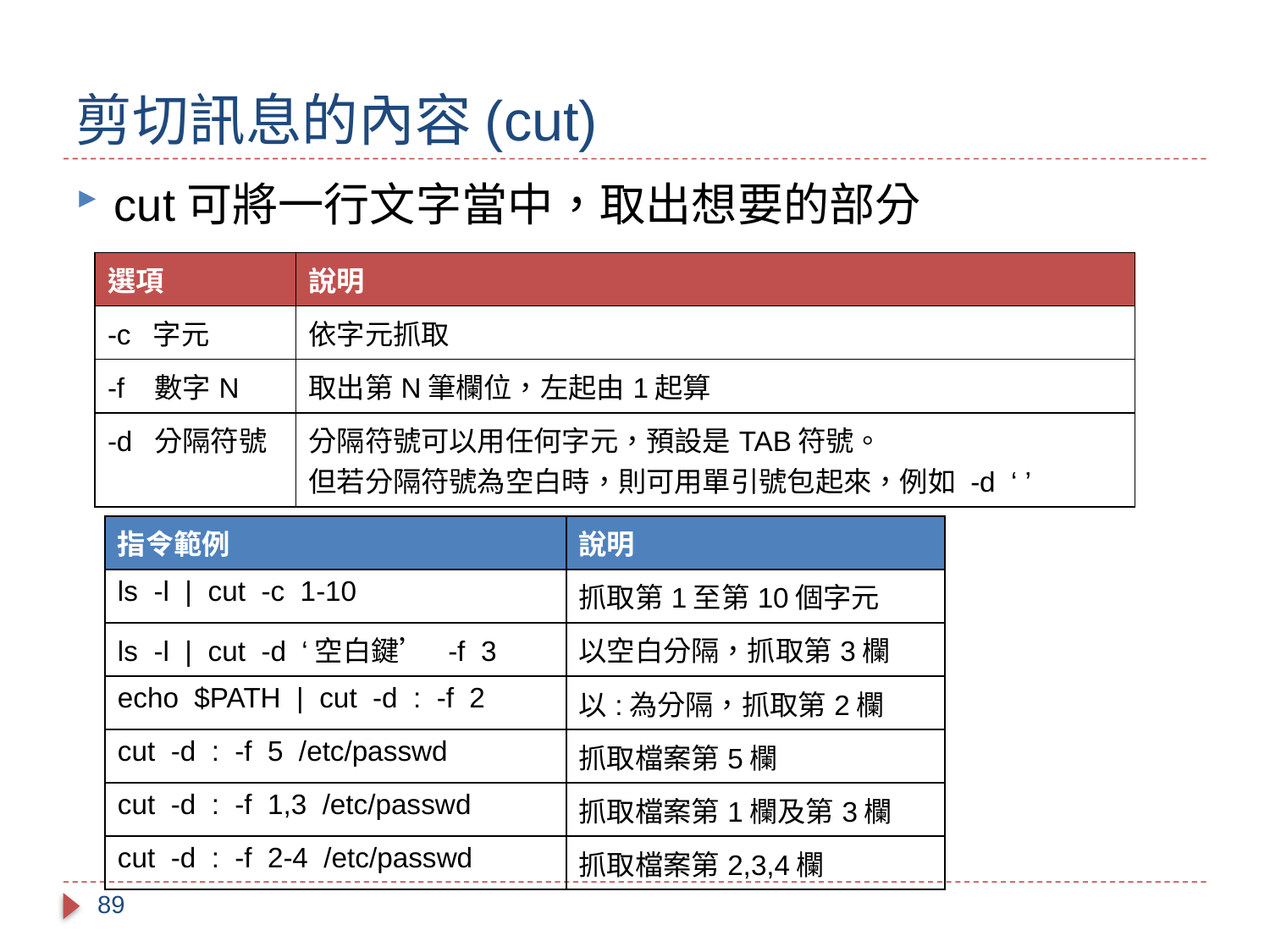

# 剪切訊息的內容(cut)
cut可將一行文字當中，取出想要的部分

| 選項 | 說明 |
| --- | --- |
| -c 字元 | 依字元抓取 |
| -f 數字N | 取出第N筆欄位，左起由1起算 |
| -d 分隔符號 | 分隔符號可以用任何字元，預設是TAB符號。 但若分隔符號為空白時，則可用單引號包起來，例如 -d ‘ ’ |
| 指令範例 | 說明 |
| --- | --- |
| ls -l | cut -c 1-10 | 抓取第1至第10個字元 |
| ls -l | cut -d ‘空白鍵’ -f 3 | 以空白分隔，抓取第3欄 |
| echo $PATH | cut -d : -f 2 | 以:為分隔，抓取第2欄 |
| cut -d : -f 5 /etc/passwd | 抓取檔案第5欄 |
| cut -d : -f 1,3 /etc/passwd | 抓取檔案第1欄及第3欄 |
| cut -d : -f 2-4 /etc/passwd | 抓取檔案第2,3,4欄 |
89